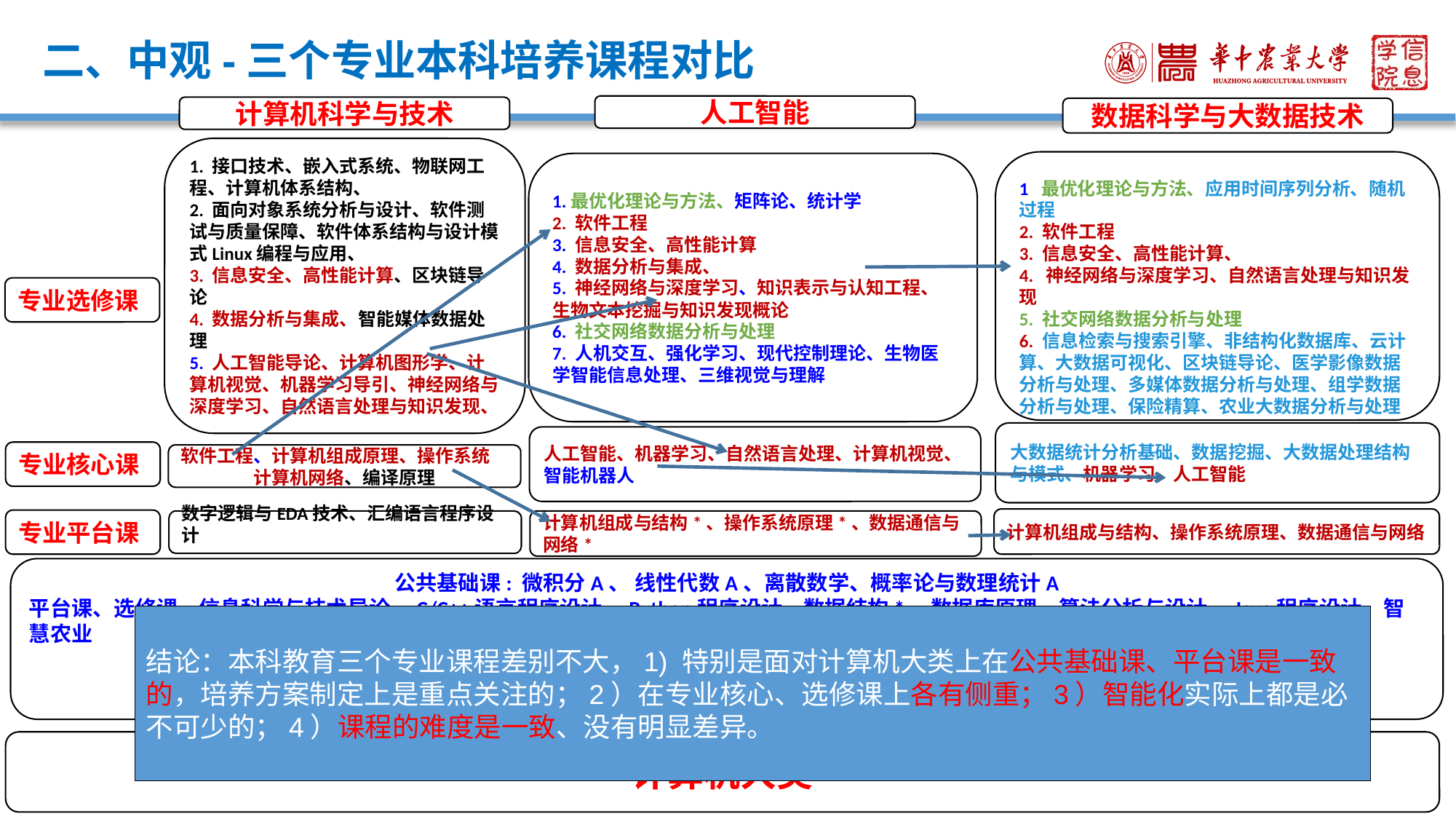

# 二、中观-三个专业本科培养课程对比
人工智能
计算机科学与技术
数据科学与大数据技术
1. 接口技术、嵌入式系统、物联网工程、计算机体系结构、
2. 面向对象系统分析与设计、软件测试与质量保障、软件体系结构与设计模式Linux编程与应用、
3. 信息安全、高性能计算、区块链导论
4. 数据分析与集成、智能媒体数据处理
5. 人工智能导论、计算机图形学、计算机视觉、机器学习导引、神经网络与深度学习、自然语言处理与知识发现、

1  最优化理论与方法、应用时间序列分析、随机过程
2. 软件工程
3. 信息安全、高性能计算、
4.  神经网络与深度学习、自然语言处理与知识发现
5. 社交网络数据分析与处理
6. 信息检索与搜索引擎、非结构化数据库、云计算、大数据可视化、区块链导论、医学影像数据分析与处理、多媒体数据分析与处理、组学数据分析与处理、保险精算、农业大数据分析与处理
1.最优化理论与方法、矩阵论、统计学
2. 软件工程
3. 信息安全、高性能计算
4. 数据分析与集成、
5. 神经网络与深度学习、知识表示与认知工程、生物文本挖掘与知识发现概论
6. 社交网络数据分析与处理
7. 人机交互、强化学习、现代控制理论、生物医学智能信息处理、三维视觉与理解
专业选修课
大数据统计分析基础、数据挖掘、大数据处理结构与模式、机器学习、人工智能
人工智能、机器学习、自然语言处理、计算机视觉、智能机器人
专业核心课
软件工程、计算机组成原理、操作系统
计算机网络、编译原理
计算机组成与结构、操作系统原理、数据通信与网络
专业平台课
数字逻辑与EDA技术、汇编语言程序设计
计算机组成与结构*、操作系统原理*、数据通信与网络*
公共基础课: 微积分A、 线性代数A、离散数学、概率论与数理统计A
平台课、选修课: 信息科学与技术导论、C/C++语言程序设计、Python程序设计、数据结构*、数据库原理、算法分析与设计、Java程序设计、智慧农业
国际课程: 数字图像处理
计算机大类基础（1-3学期） （公共基础课、平台课、选修课）

结论：本科教育三个专业课程差别不大，1) 特别是面对计算机大类上在公共基础课、平台课是一致的，培养方案制定上是重点关注的；2）在专业核心、选修课上各有侧重；3）智能化实际上都是必不可少的；4）课程的难度是一致、没有明显差异。

计算机大类